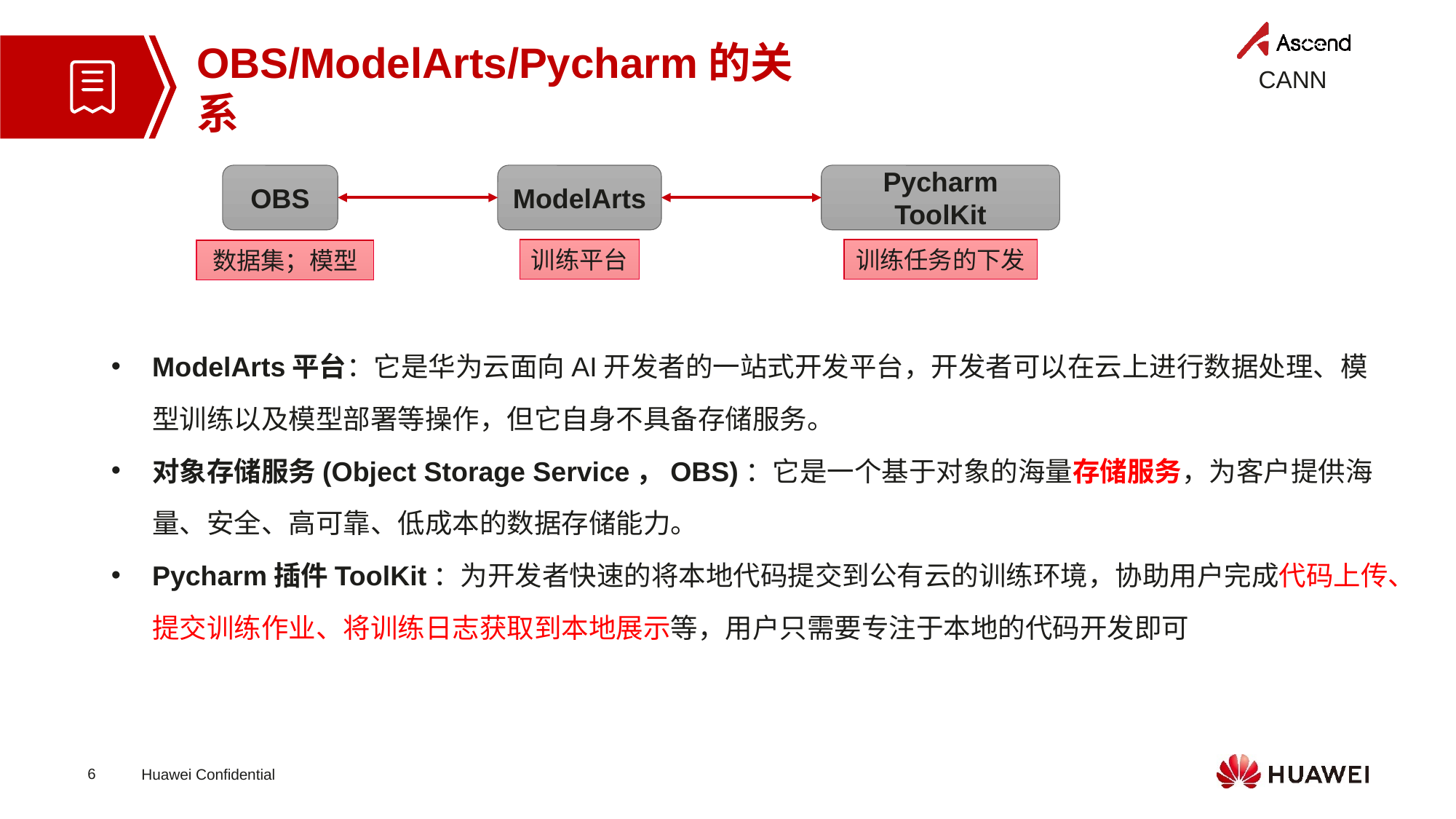

OBS/ModelArts/Pycharm的关系
Pycharm ToolKit
OBS
ModelArts
训练平台
训练任务的下发
数据集；模型
ModelArts平台：它是华为云面向AI开发者的一站式开发平台，开发者可以在云上进行数据处理、模型训练以及模型部署等操作，但它自身不具备存储服务。
对象存储服务(Object Storage Service，OBS)：它是一个基于对象的海量存储服务，为客户提供海量、安全、高可靠、低成本的数据存储能力。
Pycharm插件ToolKit：为开发者快速的将本地代码提交到公有云的训练环境，协助用户完成代码上传、提交训练作业、将训练日志获取到本地展示等，用户只需要专注于本地的代码开发即可